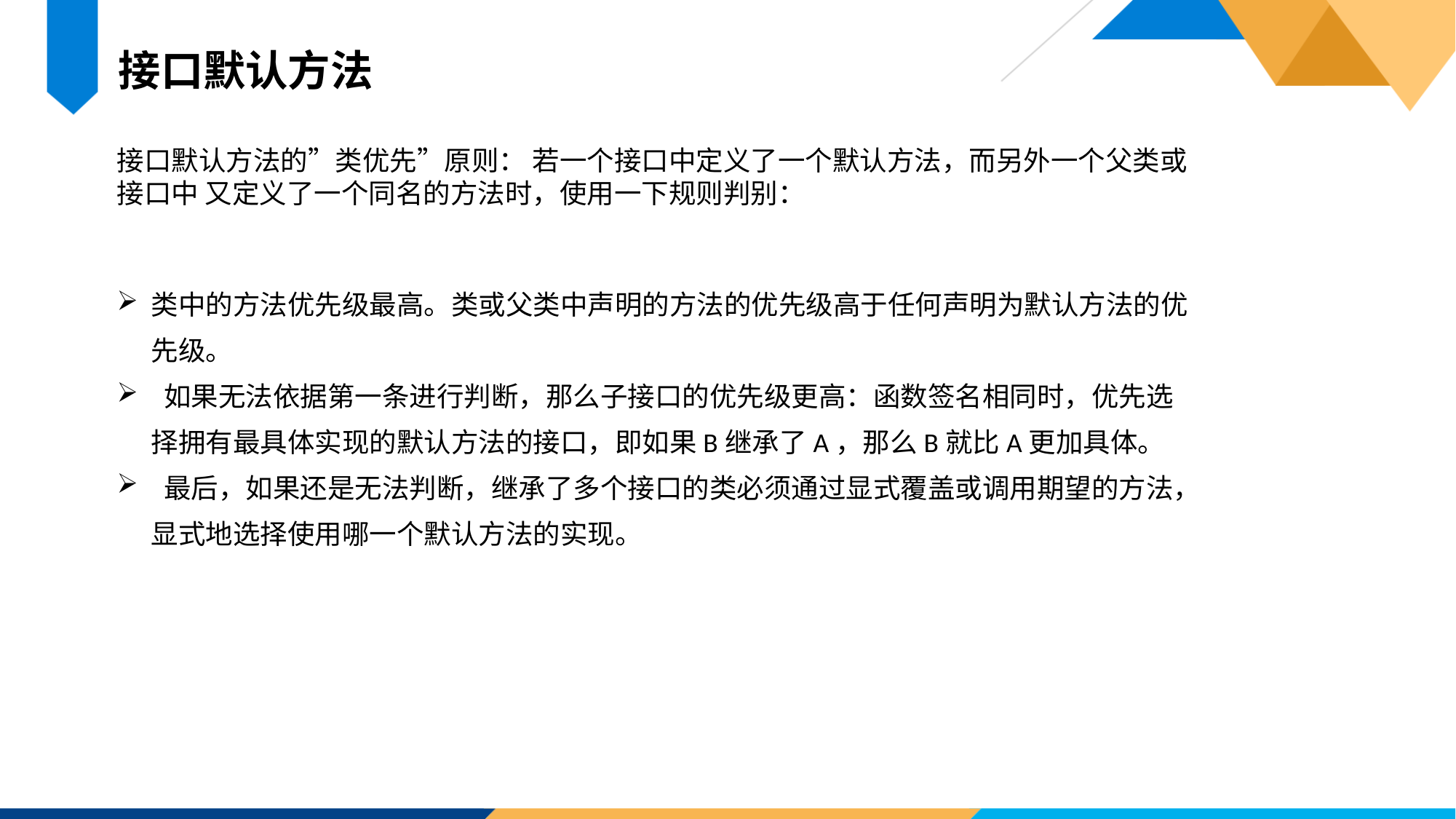

接口默认方法
接口默认方法的”类优先”原则： 若一个接口中定义了一个默认方法，而另外一个父类或接口中 又定义了一个同名的方法时，使用一下规则判别：

类中的方法优先级最高。类或父类中声明的方法的优先级高于任何声明为默认方法的优先级。
 如果无法依据第一条进行判断，那么子接口的优先级更高：函数签名相同时，优先选择拥有最具体实现的默认方法的接口，即如果B继承了A，那么B就比A更加具体。
 最后，如果还是无法判断，继承了多个接口的类必须通过显式覆盖或调用期望的方法，显式地选择使用哪一个默认方法的实现。